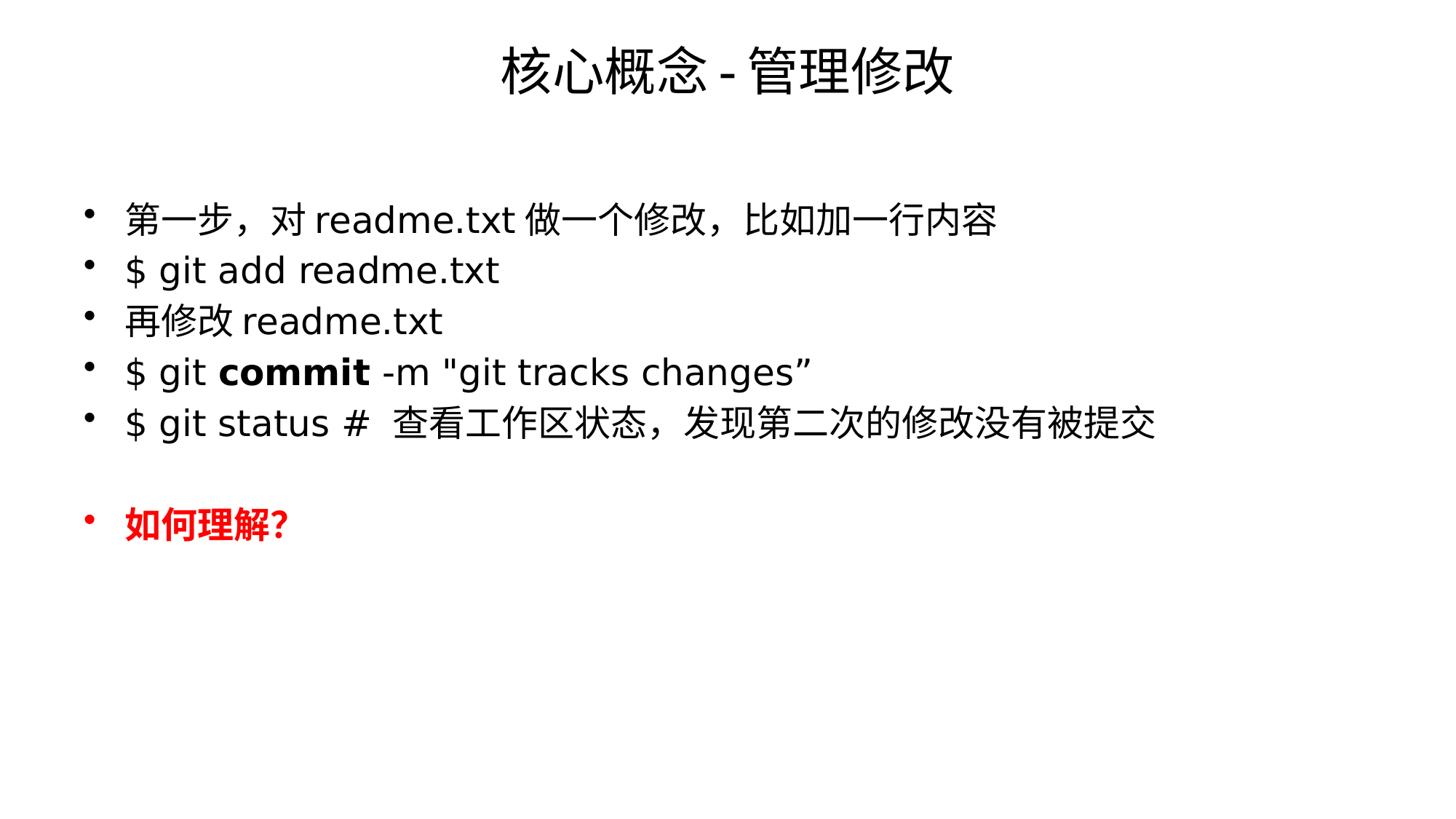

# 核心概念-管理修改
第一步，对readme.txt做一个修改，比如加一行内容
$ git add readme.txt
再修改readme.txt
$ git commit -m "git tracks changes”
$ git status # 查看工作区状态，发现第二次的修改没有被提交

如何理解？